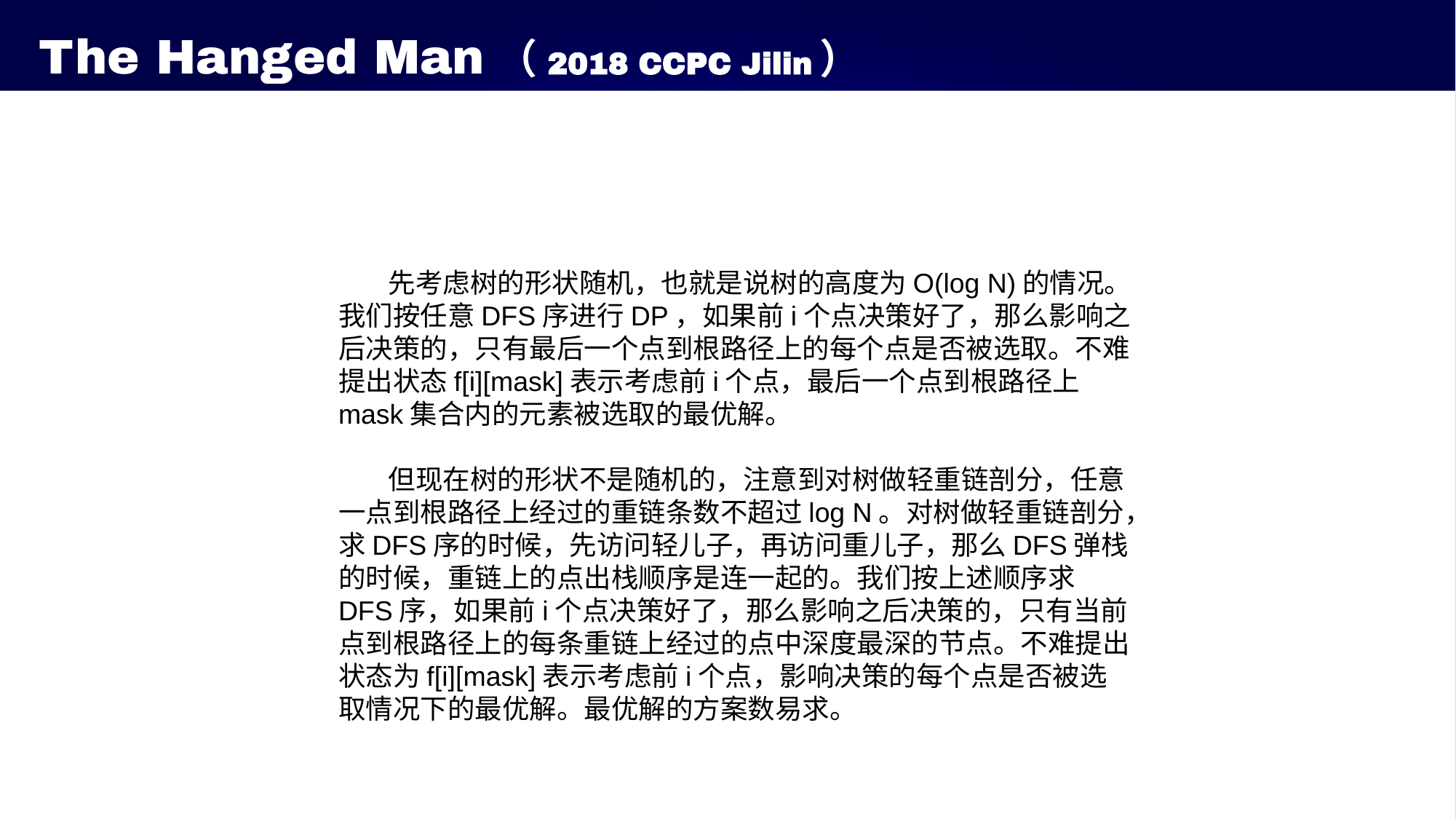

# The Hanged Man（2018 CCPC Jilin）
       先考虑树的形状随机，也就是说树的高度为O(log N)的情况。我们按任意DFS序进行DP，如果前i个点决策好了，那么影响之后决策的，只有最后一个点到根路径上的每个点是否被选取。不难提出状态f[i][mask]表示考虑前i个点，最后一个点到根路径上mask集合内的元素被选取的最优解。

       但现在树的形状不是随机的，注意到对树做轻重链剖分，任意一点到根路径上经过的重链条数不超过log N。对树做轻重链剖分，求DFS序的时候，先访问轻儿子，再访问重儿子，那么DFS弹栈的时候，重链上的点出栈顺序是连一起的。我们按上述顺序求DFS序，如果前i个点决策好了，那么影响之后决策的，只有当前点到根路径上的每条重链上经过的点中深度最深的节点。不难提出状态为f[i][mask]表示考虑前i个点，影响决策的每个点是否被选取情况下的最优解。最优解的方案数易求。